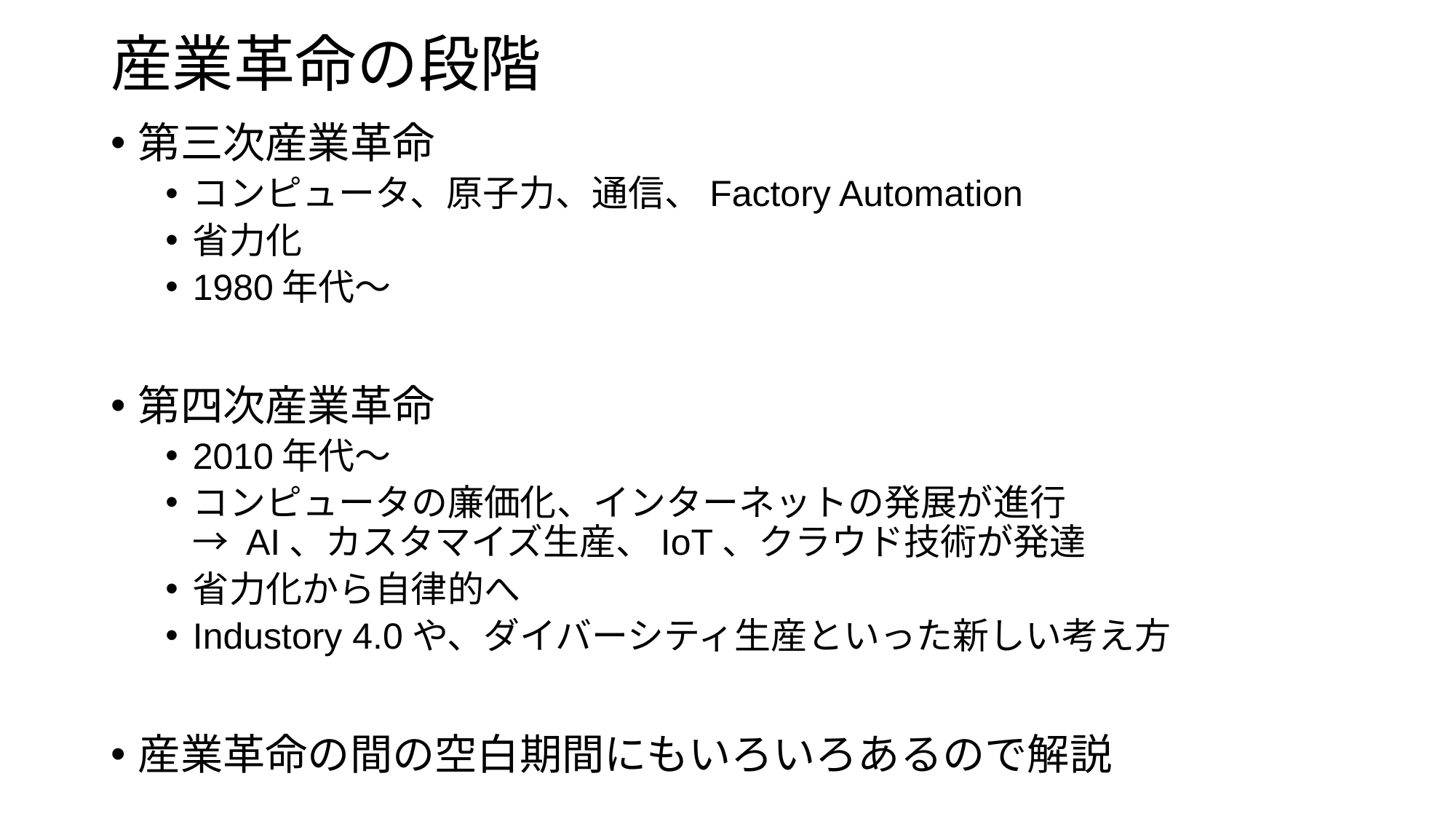

# 産業革命の段階
第三次産業革命
コンピュータ、原子力、通信、Factory Automation
省力化
1980年代～

第四次産業革命
2010年代～
コンピュータの廉価化、インターネットの発展が進行
→ AI、カスタマイズ生産、IoT、クラウド技術が発達
省力化から自律的へ
Industory 4.0や、ダイバーシティ生産といった新しい考え方

産業革命の間の空白期間にもいろいろあるので解説